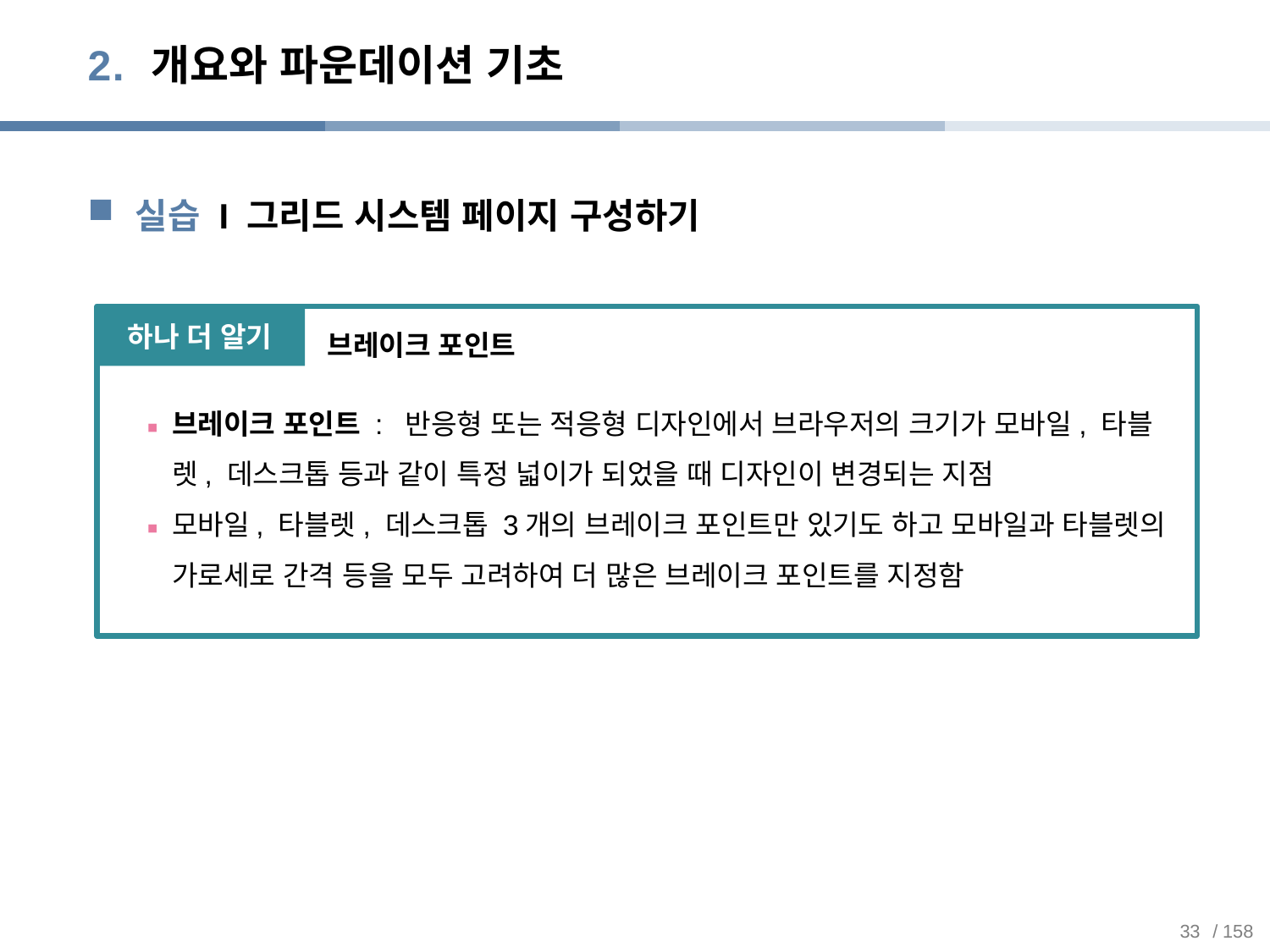

# 개요와 파운데이션 기초
실습 I 그리드 시스템 페이지 구성하기

하나 더 알기

브레이크 포인트
브레이크 포인트 :  반응형 또는 적응형 디자인에서 브라우저의 크기가 모바일, 타블렛, 데스크톱 등과 같이 특정 넓이가 되었을 때 디자인이 변경되는 지점
모바일, 타블렛, 데스크톱 3개의 브레이크 포인트만 있기도 하고 모바일과 타블렛의 가로세로 간격 등을 모두 고려하여 더 많은 브레이크 포인트를 지정함